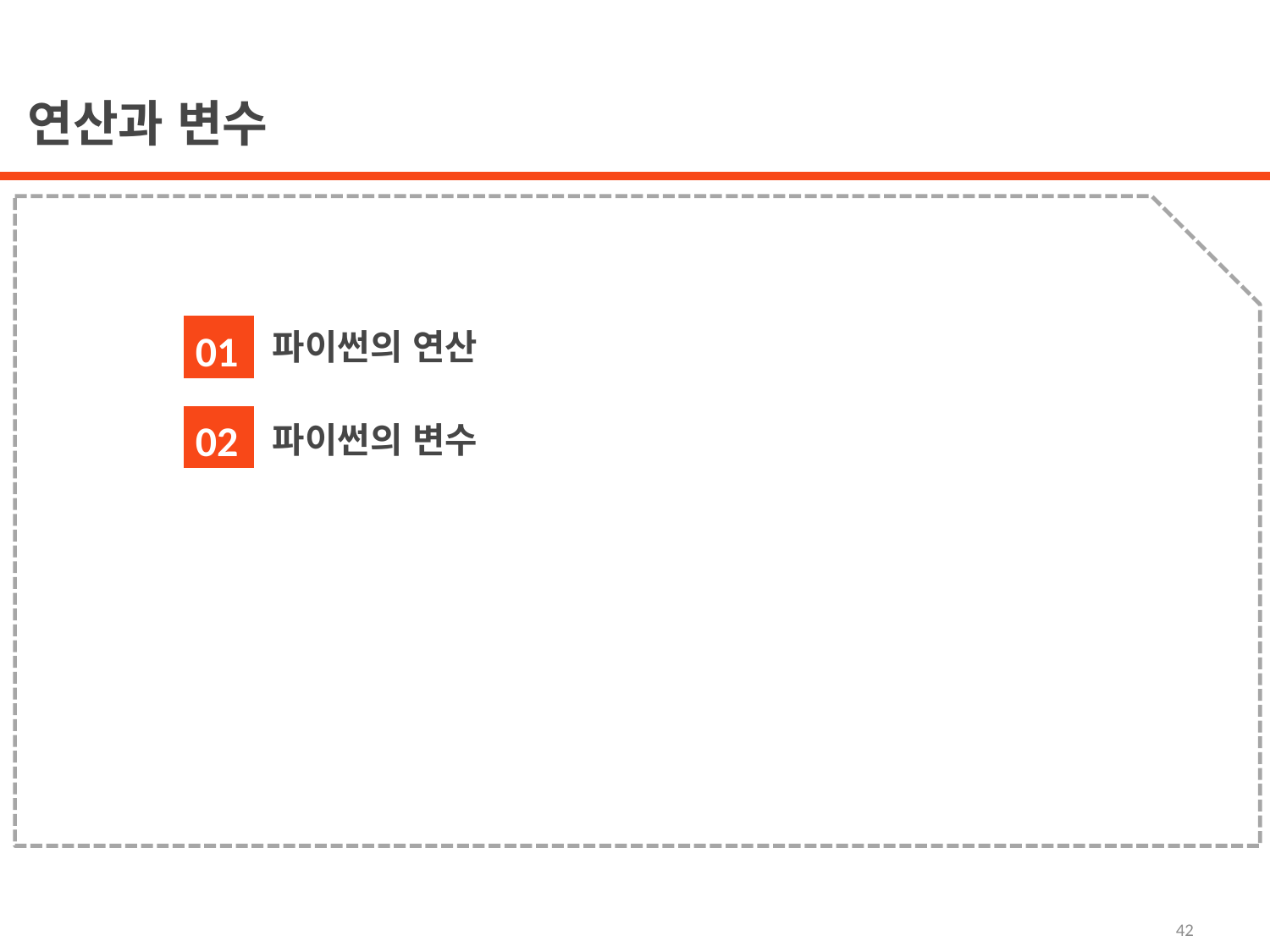

연산과 변수

파이썬의 연산

파이썬의 변수

01

02
42